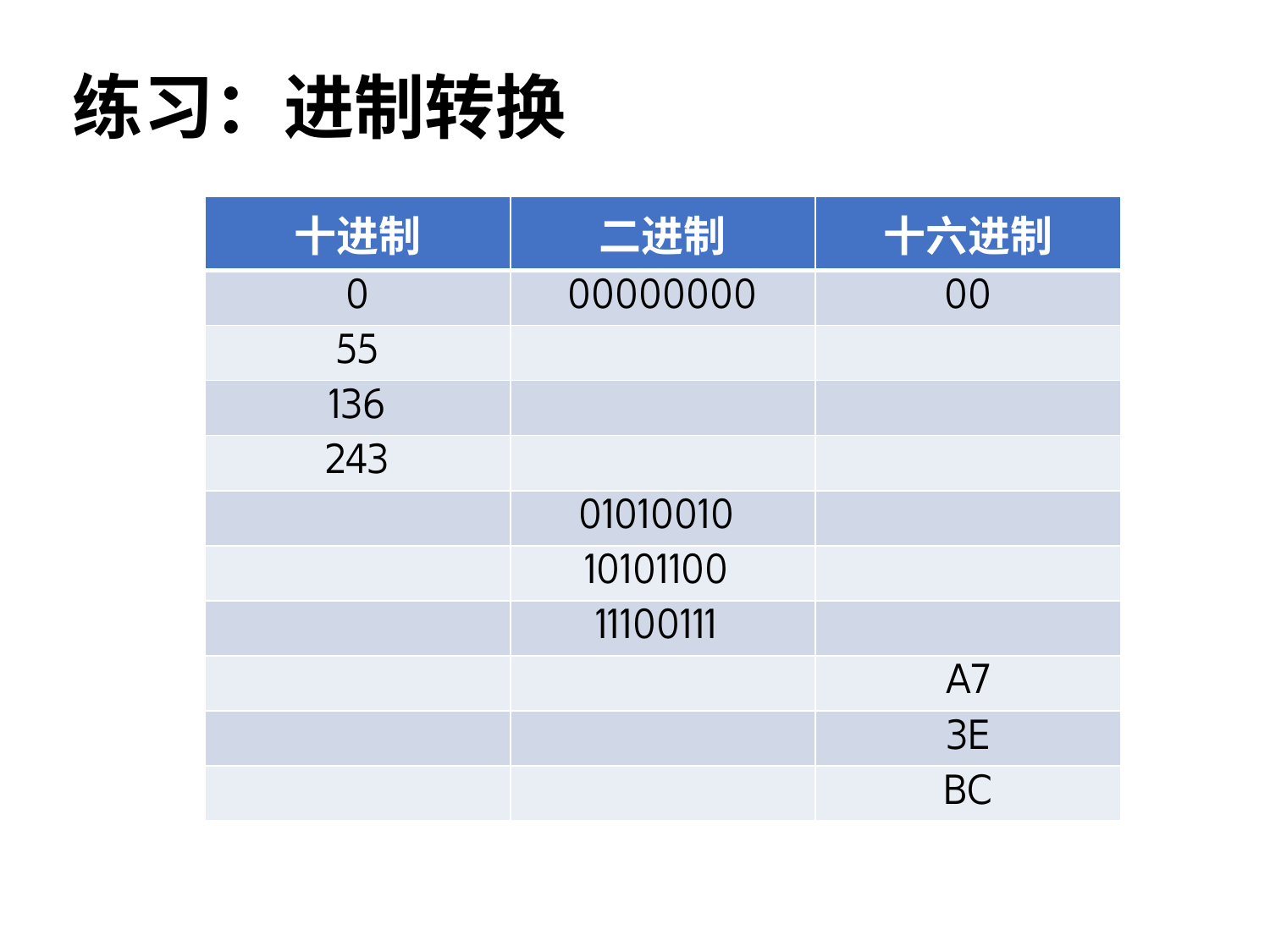

# 练习：进制转换
| 十进制 | 二进制 | 十六进制 |
| --- | --- | --- |
| 0 | 00000000 | 00 |
| 55 |  |  |
| 136 |  |  |
| 243 |  |  |
|  | 01010010 |  |
|  | 10101100 |  |
|  | 11100111 |  |
|  |  | A7 |
|  |  | 3E |
|  |  | BC |